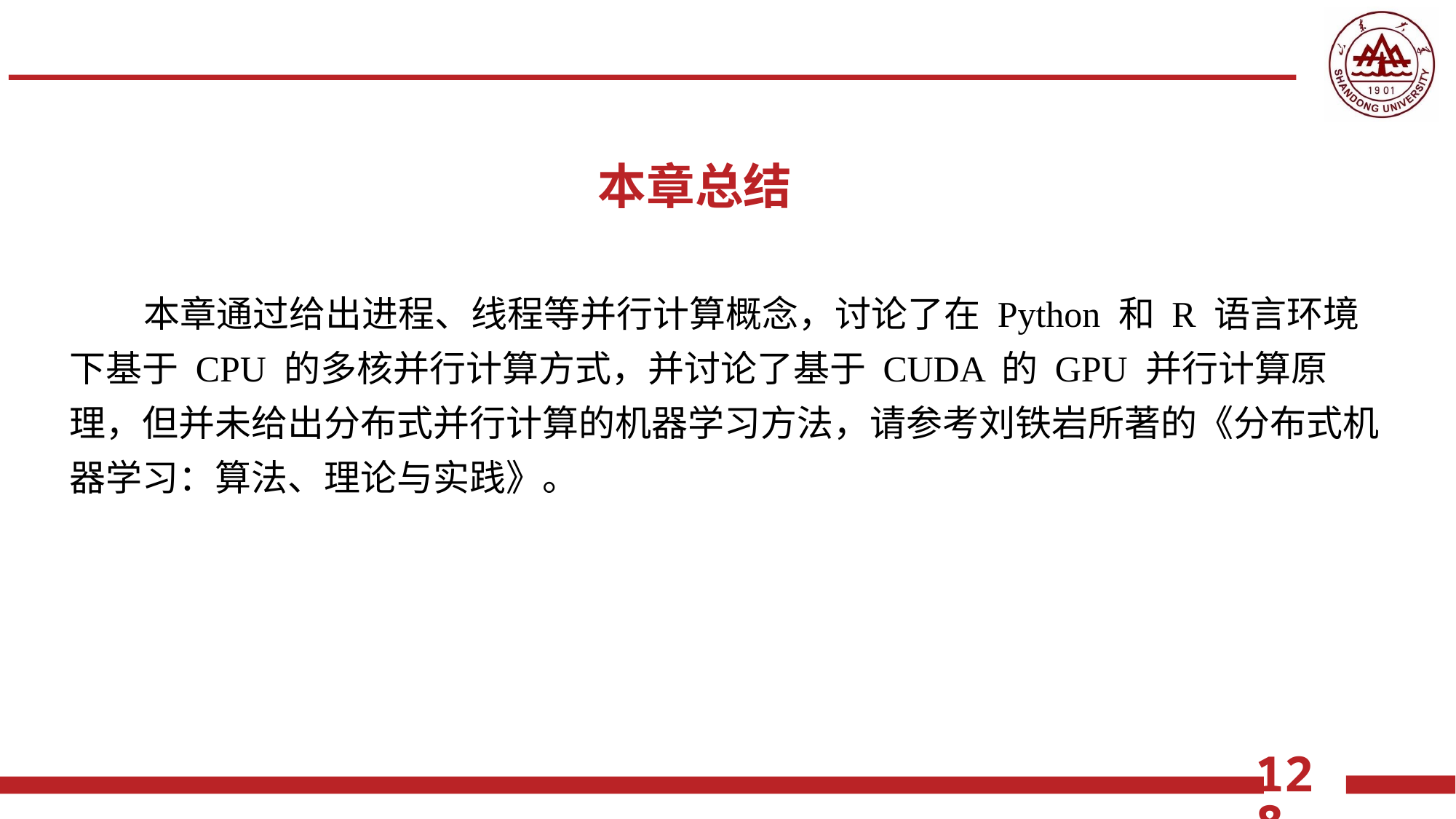

本章总结
        本章通过给出进程、线程等并行计算概念，讨论了在 Python 和 R 语言环境下基于 CPU 的多核并行计算方式，并讨论了基于 CUDA 的 GPU 并行计算原理，但并未给出分布式并行计算的机器学习方法，请参考刘铁岩所著的《分布式机器学习：算法、理论与实践》。